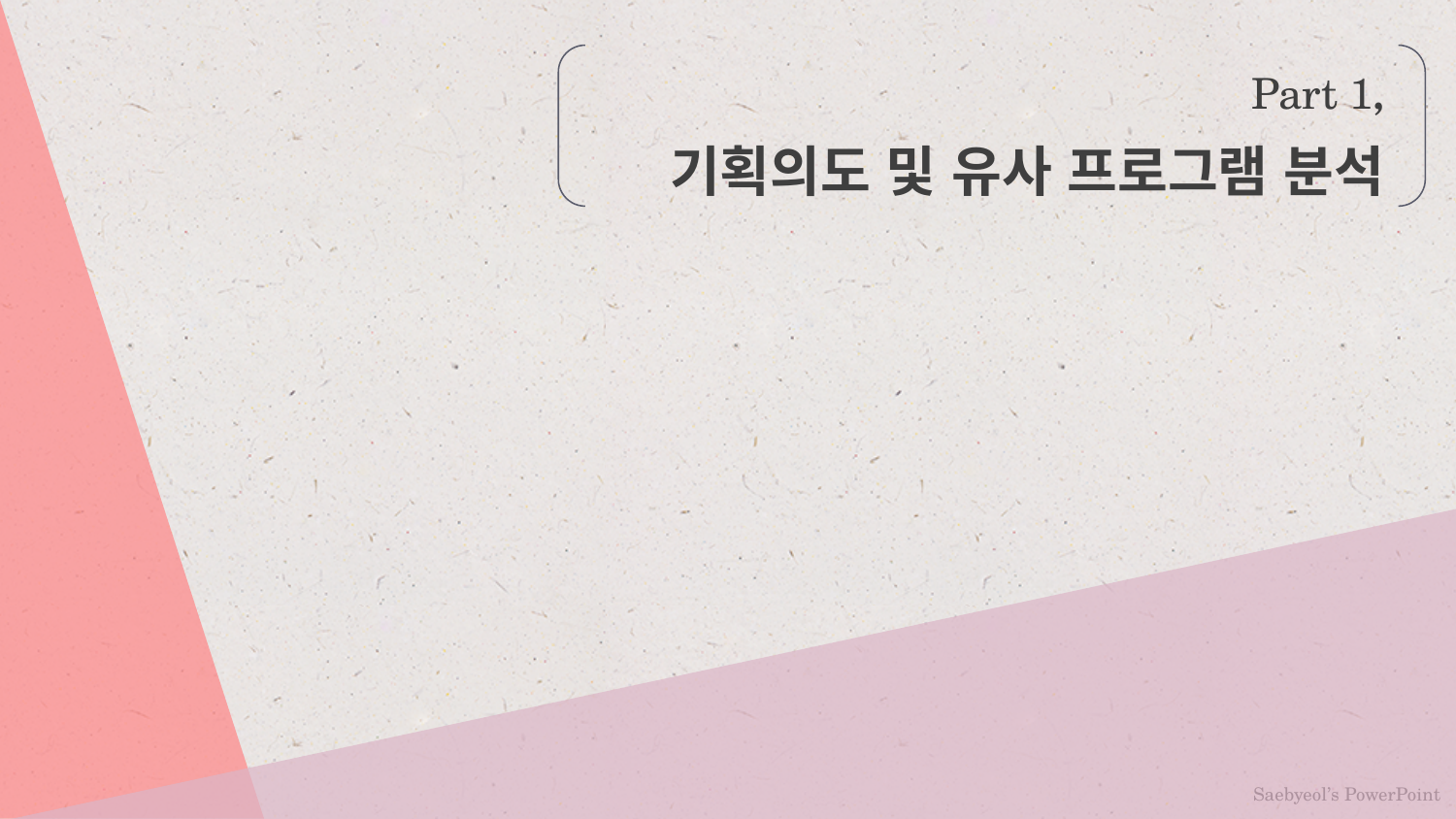

Part 1,
기획의도 및 유사 프로그램 분석